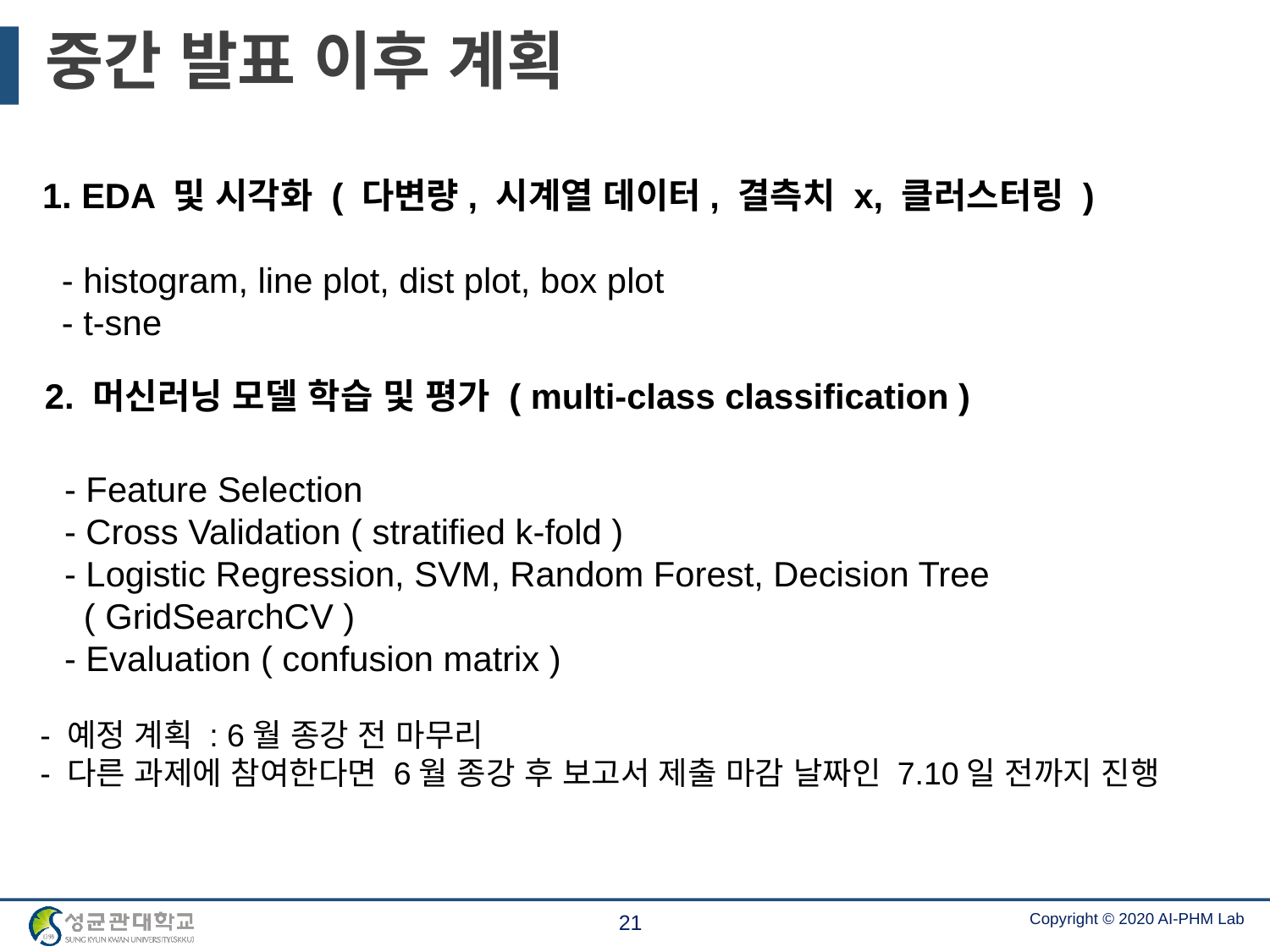

# 중간 발표 이후 계획
 1. EDA 및 시각화 ( 다변량, 시계열 데이터, 결측치 x, 클러스터링 )
   - histogram, line plot, dist plot, box plot
   - t-sne

2. 머신러닝 모델 학습 및 평가 ( multi-class classification )

  - Feature Selection
  - Cross Validation ( stratified k-fold )
  - Logistic Regression, SVM, Random Forest, Decision Tree
    ( GridSearchCV )
  - Evaluation ( confusion matrix )

- 예정 계획 : 6월 종강 전 마무리
- 다른 과제에 참여한다면 6월 종강 후 보고서 제출 마감 날짜인 7.10일 전까지 진행